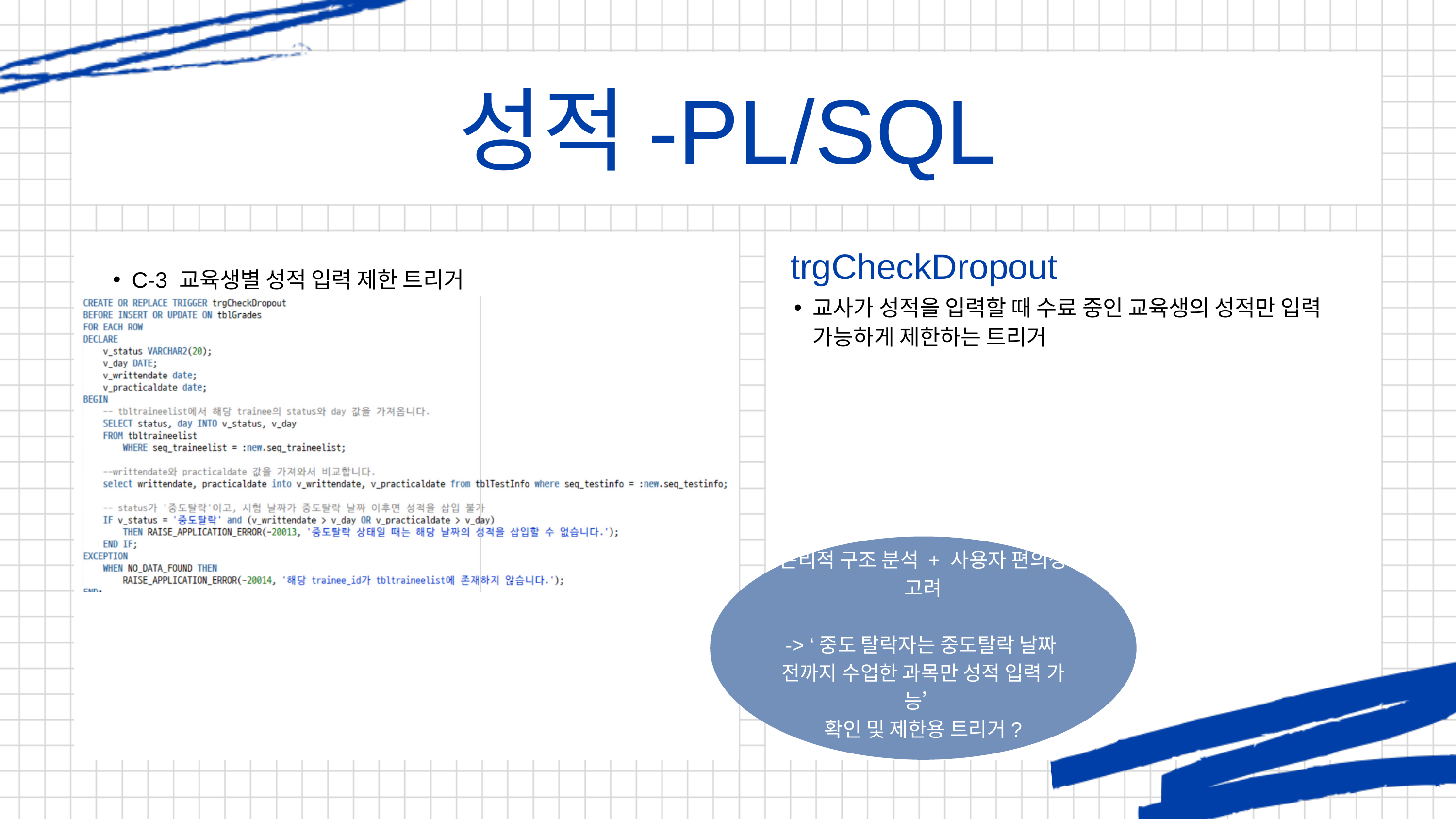

성적-PL/SQL

trgCheckDropout
B-5

C-3 교육생별 성적 입력 제한 트리거
교사가 성적을 입력할 때 수료 중인 교육생의 성적만 입력 가능하게 제한하는 트리거

논리적 구조 분석 + 사용자 편의성 고려

-> ‘중도 탈락자는 중도탈락 날짜
전까지 수업한 과목만 성적 입력 가능’
확인 및 제한용 트리거?